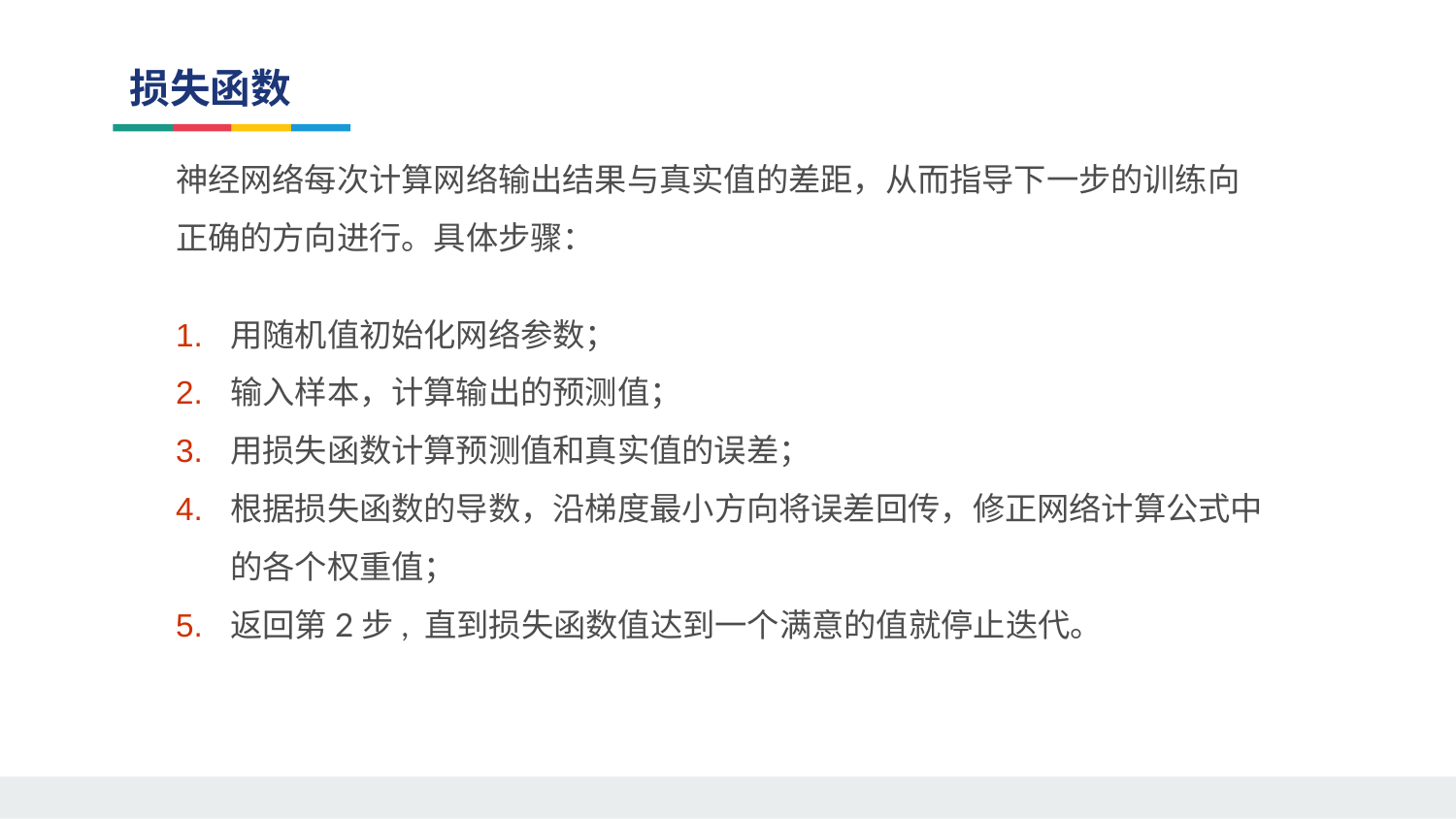

损失函数
神经网络每次计算网络输出结果与真实值的差距，从而指导下一步的训练向正确的方向进行。具体步骤：

用随机值初始化网络参数；
输入样本，计算输出的预测值；
用损失函数计算预测值和真实值的误差；
根据损失函数的导数，沿梯度最小方向将误差回传，修正网络计算公式中的各个权重值；
返回第2步, 直到损失函数值达到一个满意的值就停止迭代。